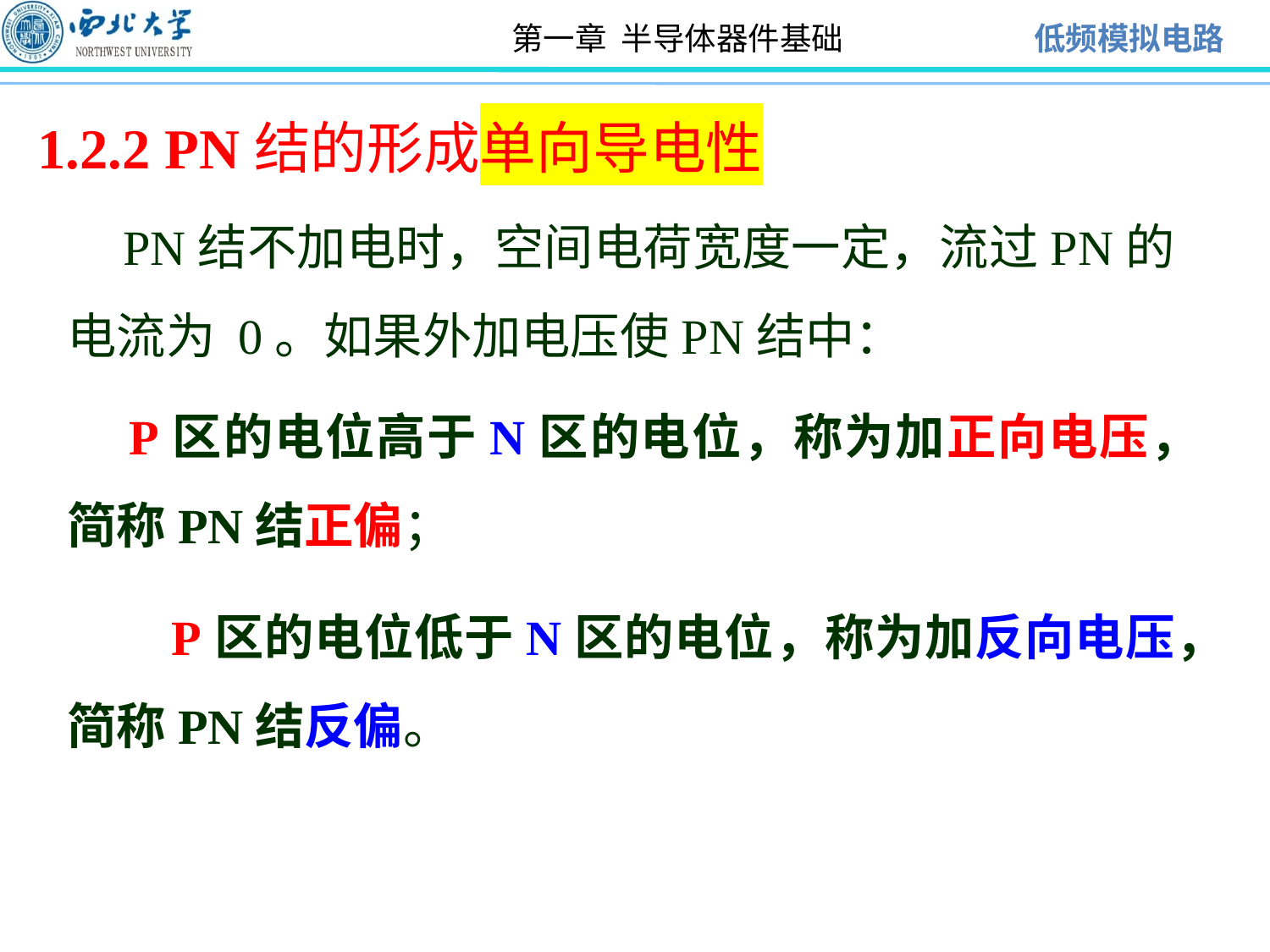

1.2.2 PN结的形成单向导电性
    PN结不加电时，空间电荷宽度一定，流过PN的电流为 0。如果外加电压使PN结中：
    P区的电位高于N区的电位，称为加正向电压，简称PN结正偏；
        P区的电位低于N区的电位，称为加反向电压，简称PN结反偏。
24